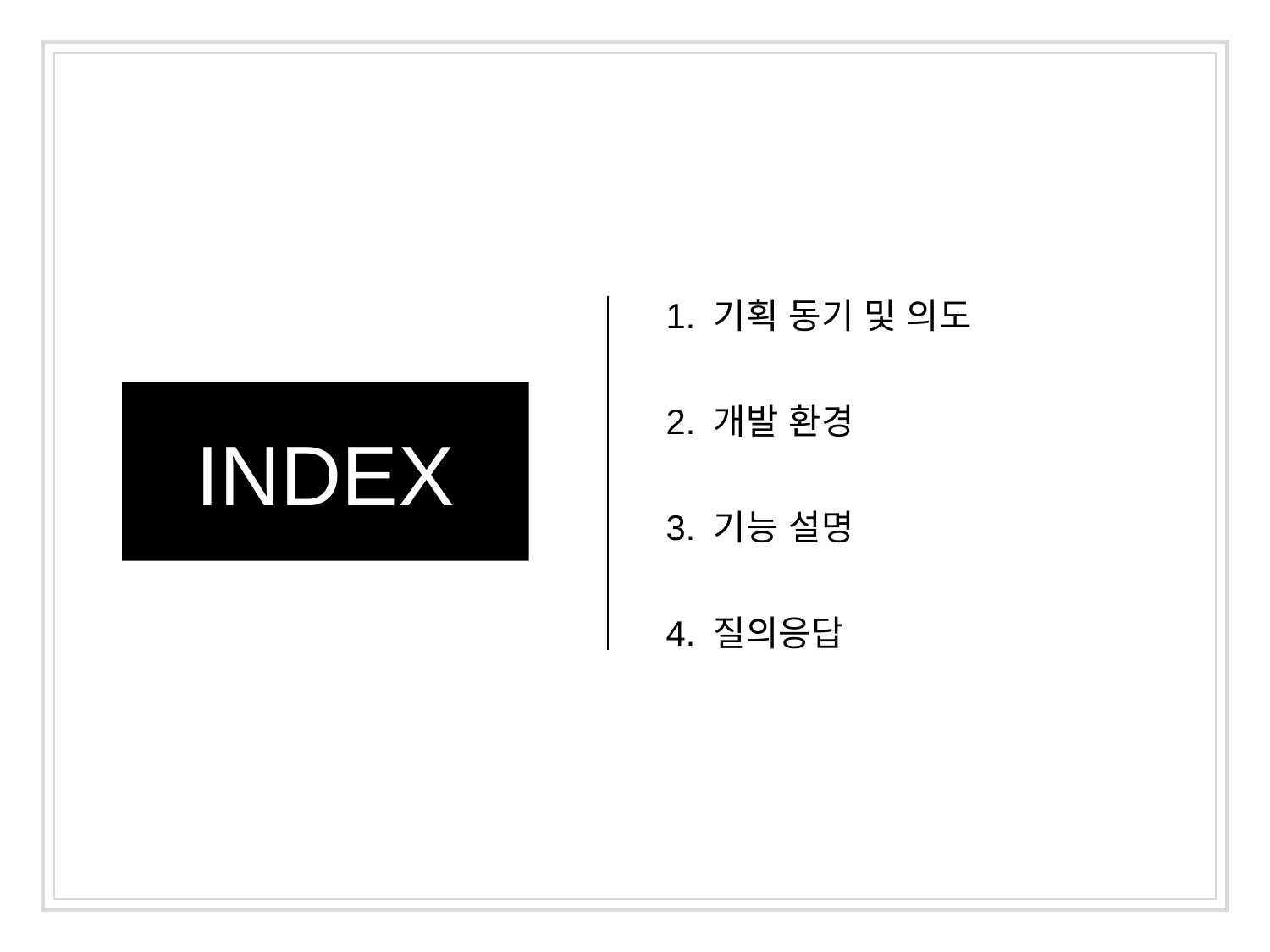

기획 동기 및 의도
개발 환경
기능 설명
질의응답
INDEX